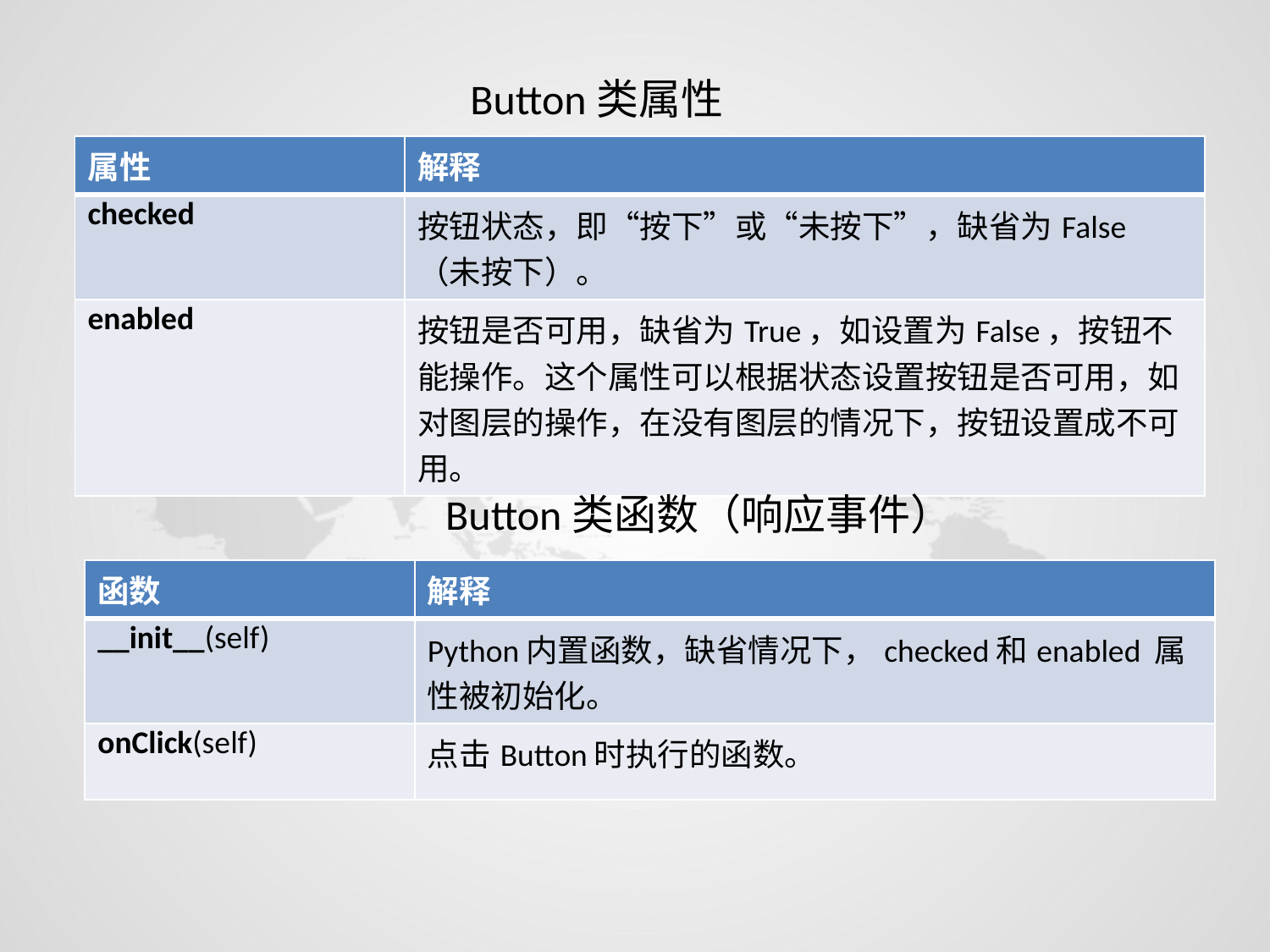

Button类属性
| 属性 | 解释 |
| --- | --- |
| checked | 按钮状态，即“按下”或“未按下”，缺省为False（未按下）。 |
| enabled | 按钮是否可用，缺省为True，如设置为False，按钮不能操作。这个属性可以根据状态设置按钮是否可用，如对图层的操作，在没有图层的情况下，按钮设置成不可用。 |
Button类函数（响应事件）
| 函数 | 解释 |
| --- | --- |
| \_\_init\_\_(self) | Python内置函数，缺省情况下，checked和enabled 属性被初始化。 |
| onClick(self) | 点击Button时执行的函数。 |